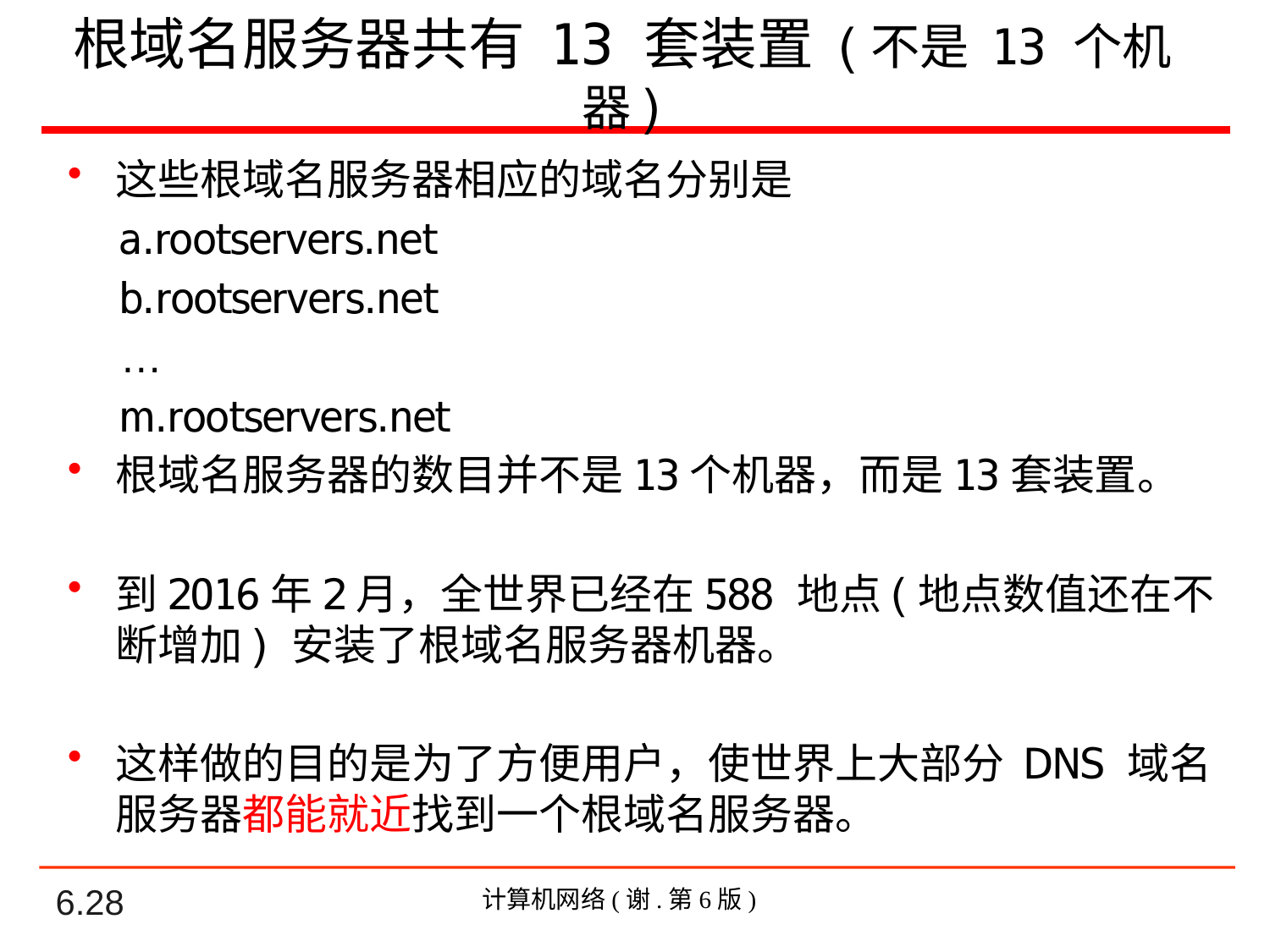

# 根域名服务器共有 13 套装置 (不是 13 个机器)
这些根域名服务器相应的域名分别是
    a.rootservers.net
    b.rootservers.net
    …
    m.rootservers.net
根域名服务器的数目并不是13个机器，而是13套装置。

到2016年2月，全世界已经在588 地点(地点数值还在不断增加) 安装了根域名服务器机器。

这样做的目的是为了方便用户，使世界上大部分 DNS 域名服务器都能就近找到一个根域名服务器。